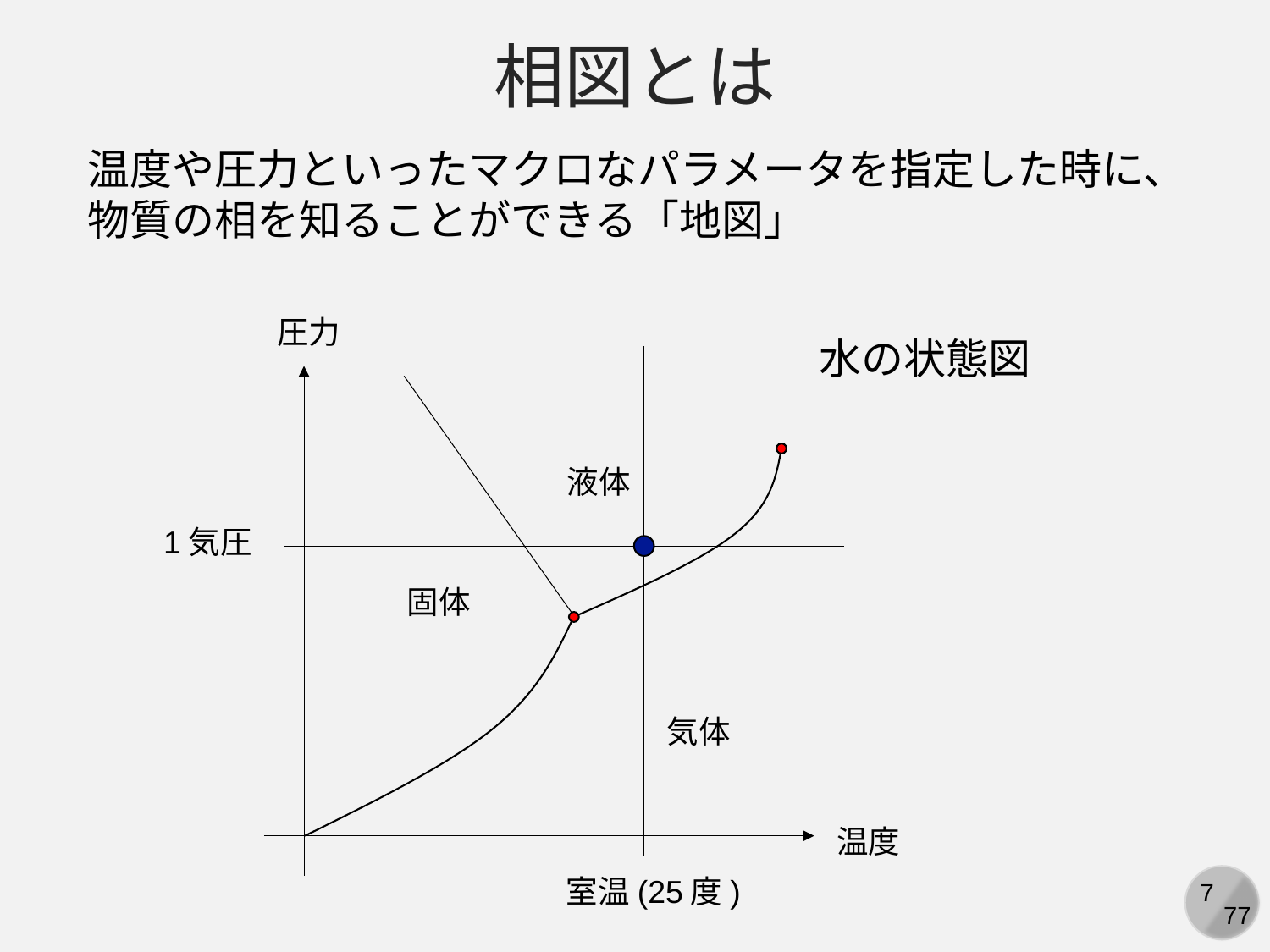

相図とは
温度や圧力といったマクロなパラメータを指定した時に、物質の相を知ることができる「地図」
圧力
水の状態図

液体
1気圧

固体

気体
温度
室温(25度)